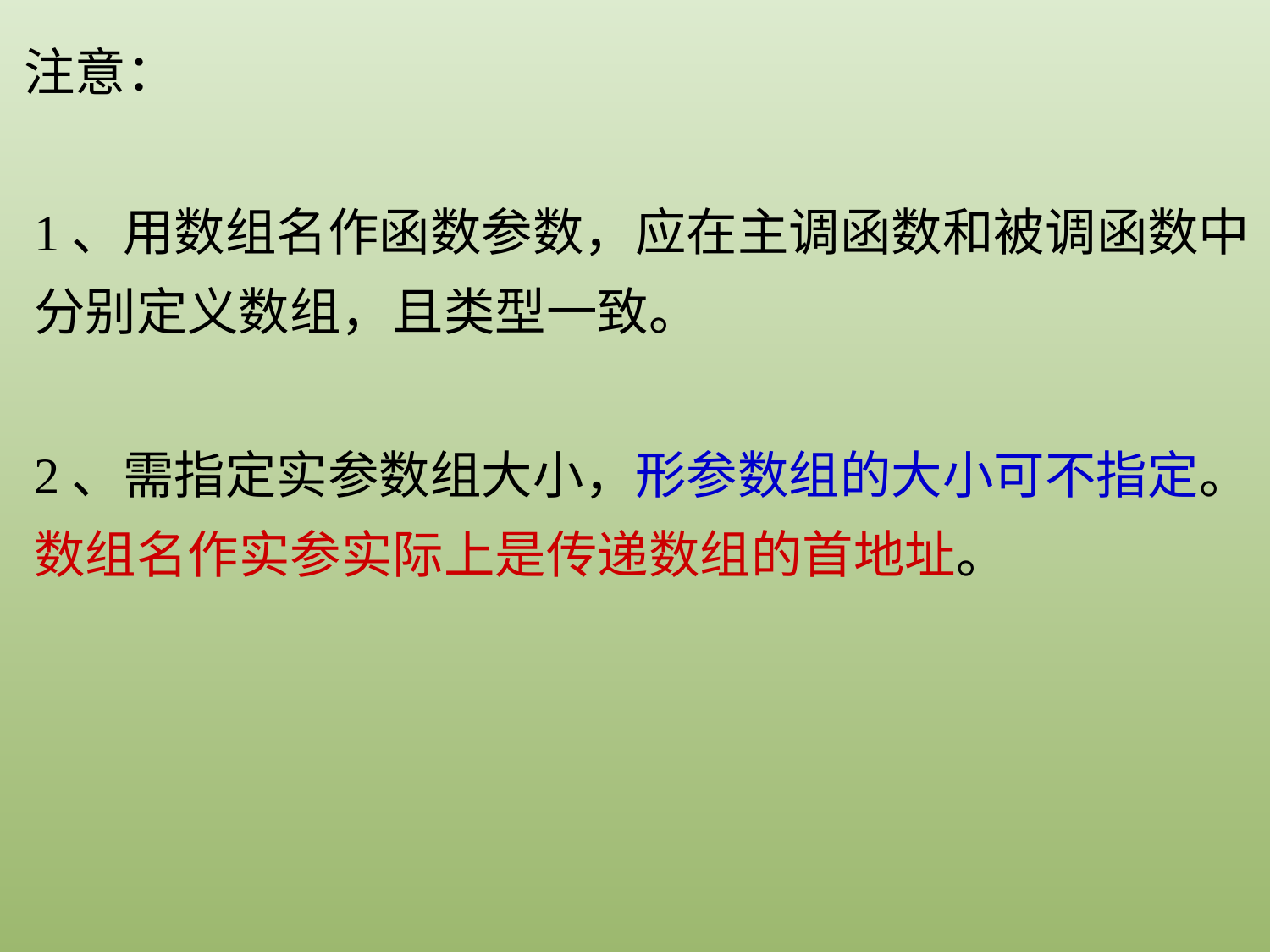

注意：
1、用数组名作函数参数，应在主调函数和被调函数中分别定义数组，且类型一致。
2、需指定实参数组大小，形参数组的大小可不指定。数组名作实参实际上是传递数组的首地址。

332